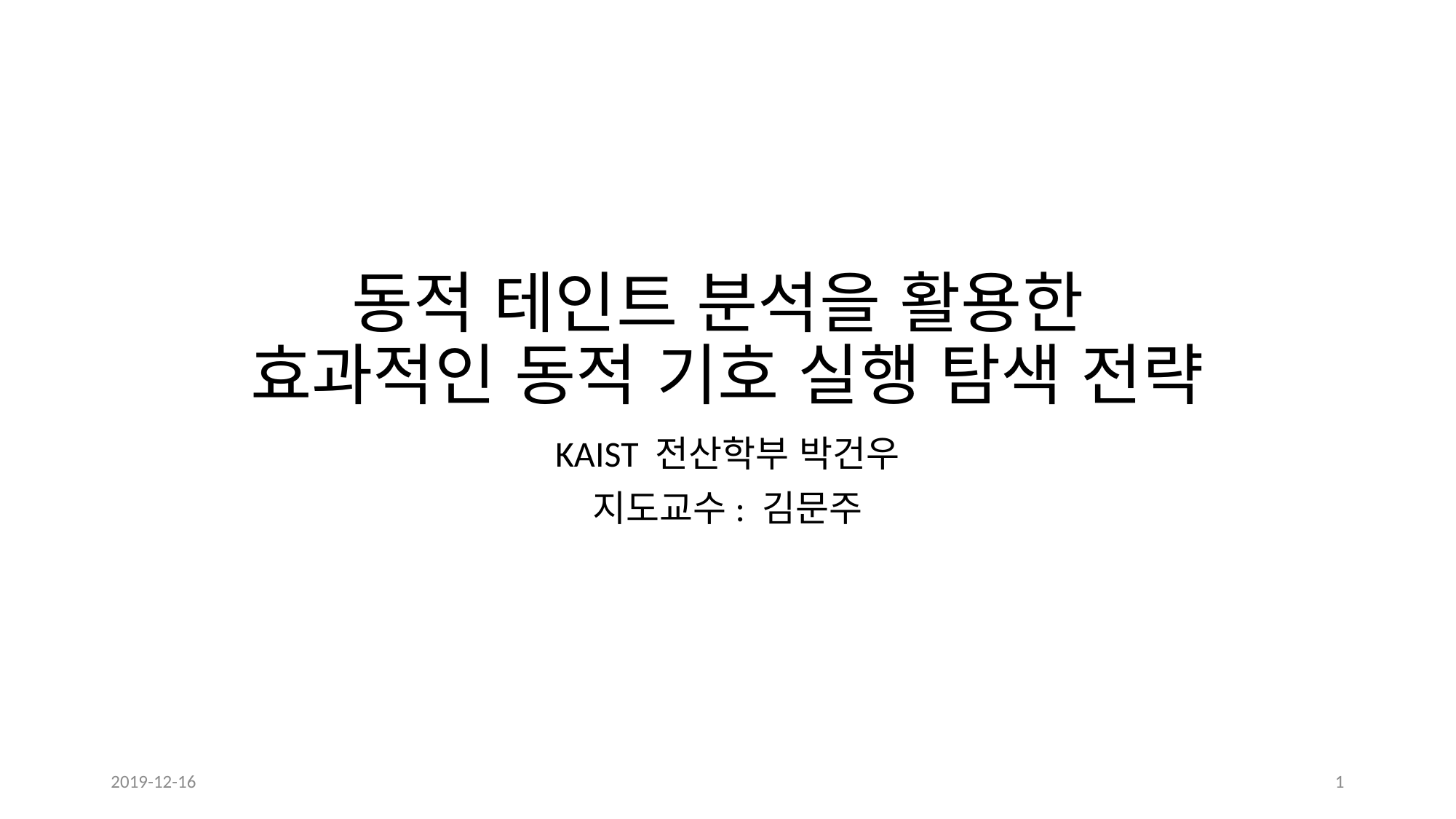

# 동적 테인트 분석을 활용한 효과적인 동적 기호 실행 탐색 전략
KAIST 전산학부 박건우
지도교수: 김문주

2019-12-16
1